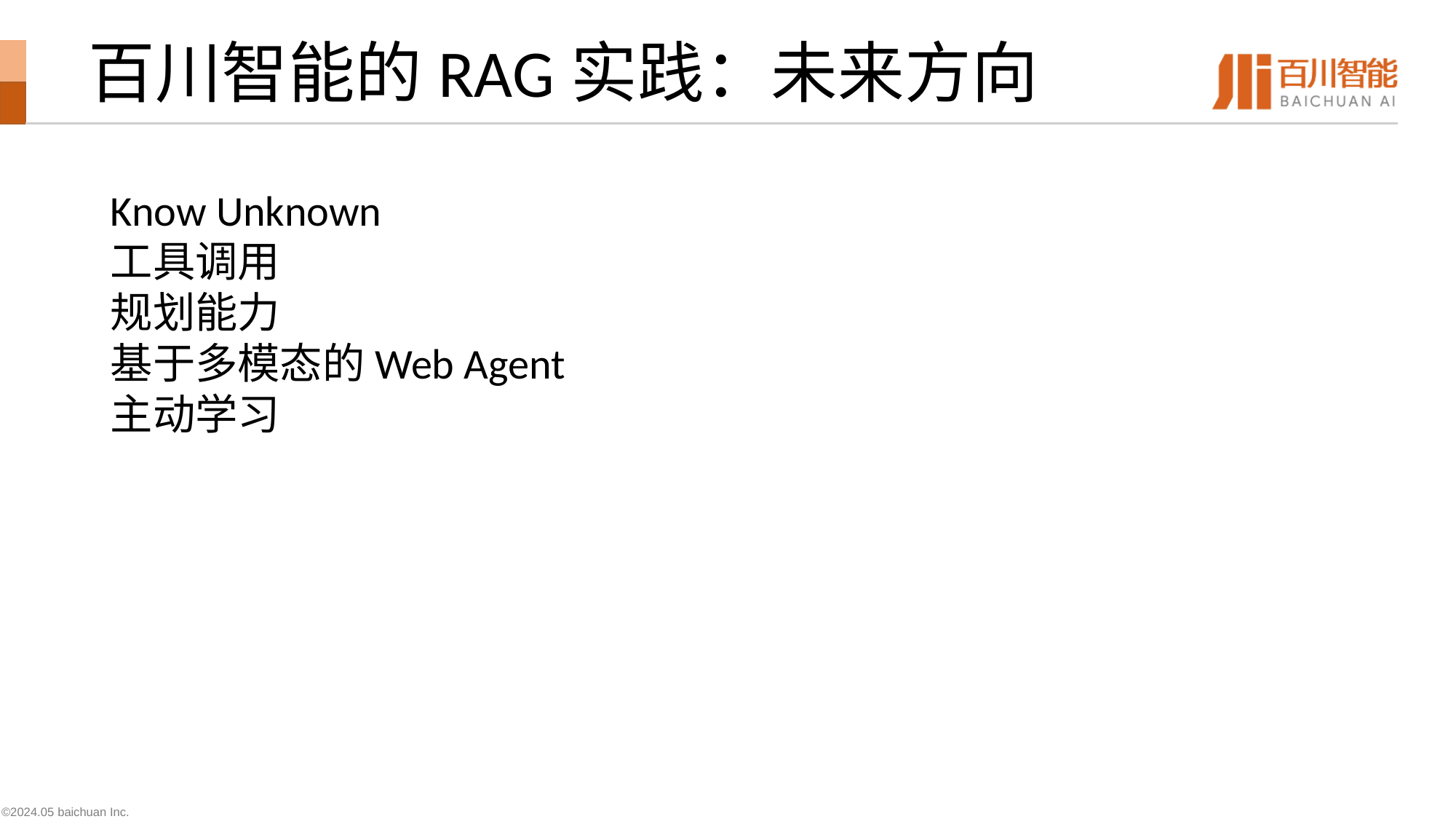

#
百川智能的RAG实践：未来方向

Know Unknown
工具调用
规划能力
基于多模态的Web Agent
主动学习